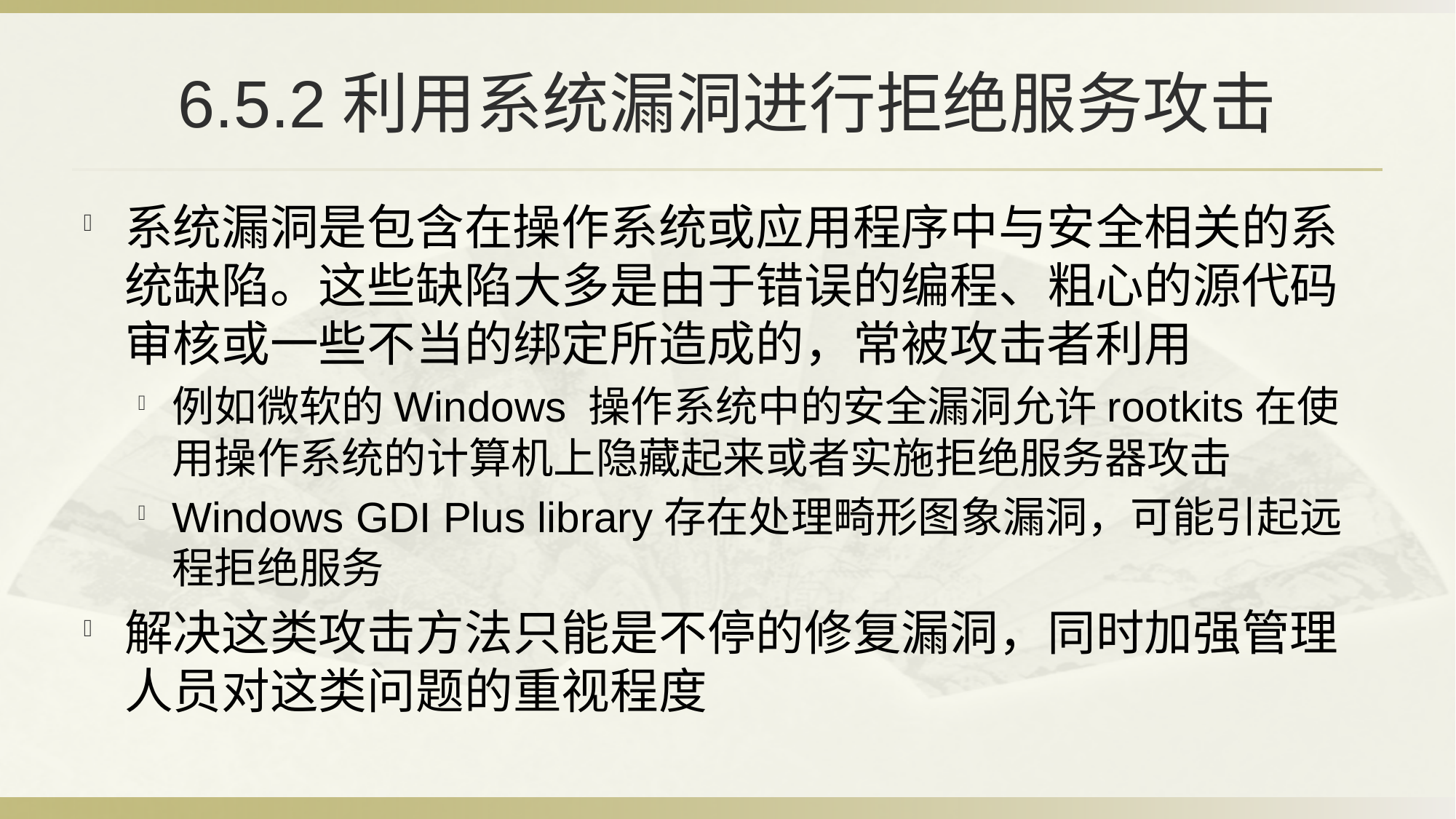

# 6.5.2利用系统漏洞进行拒绝服务攻击
系统漏洞是包含在操作系统或应用程序中与安全相关的系统缺陷。这些缺陷大多是由于错误的编程、粗心的源代码审核或一些不当的绑定所造成的，常被攻击者利用
例如微软的Windows 操作系统中的安全漏洞允许rootkits在使用操作系统的计算机上隐藏起来或者实施拒绝服务器攻击
Windows GDI Plus library存在处理畸形图象漏洞，可能引起远程拒绝服务
解决这类攻击方法只能是不停的修复漏洞，同时加强管理人员对这类问题的重视程度